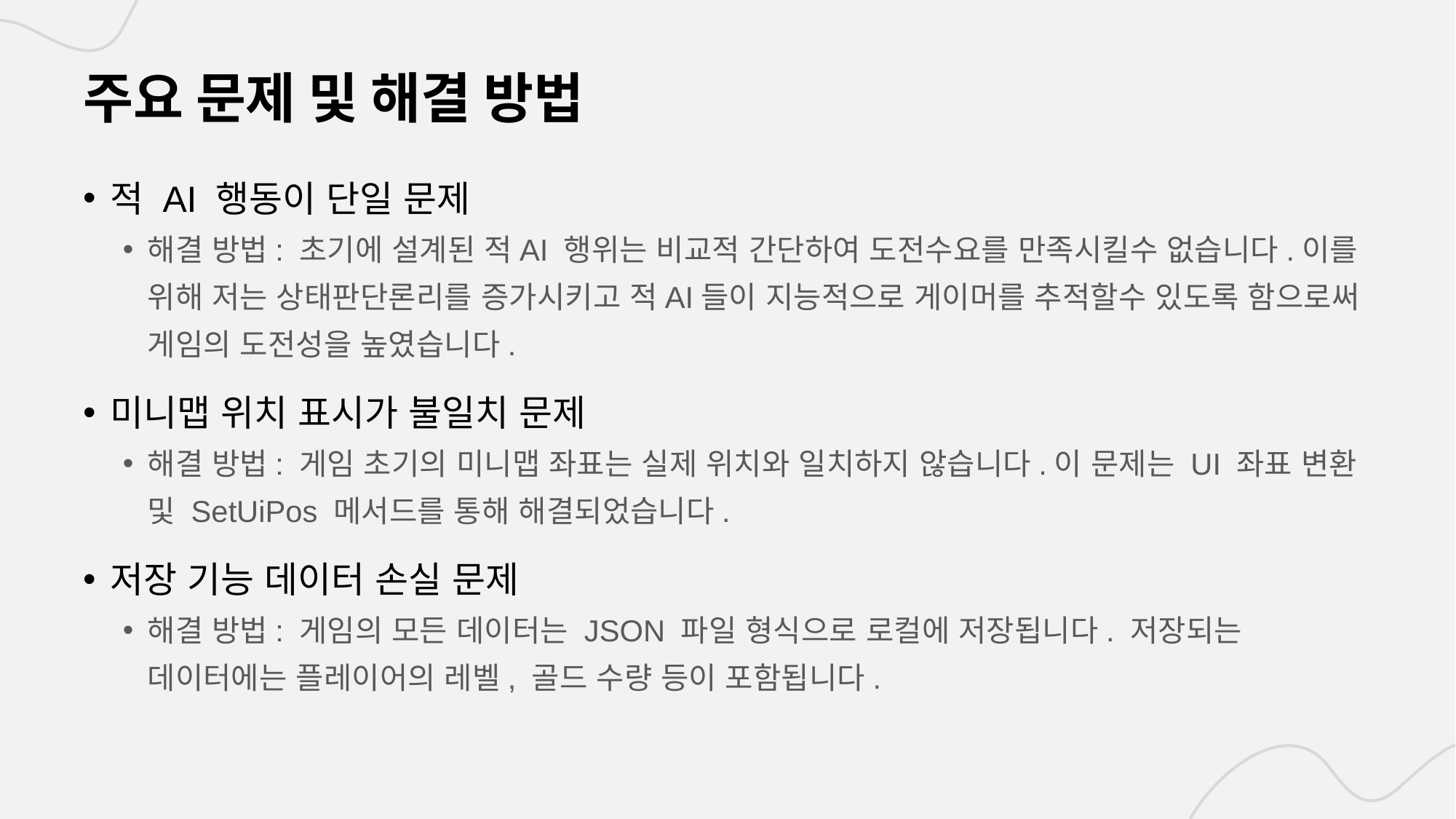

# 주요 문제 및 해결 방법
적 AI 행동이 단일 문제
해결 방법: 초기에 설계된 적AI 행위는 비교적 간단하여 도전수요를 만족시킬수 없습니다.이를 위해 저는 상태판단론리를 증가시키고 적AI들이 지능적으로 게이머를 추적할수 있도록 함으로써 게임의 도전성을 높였습니다.
미니맵 위치 표시가 불일치 문제
해결 방법: 게임 초기의 미니맵 좌표는 실제 위치와 일치하지 않습니다.이 문제는 UI 좌표 변환 및 SetUiPos 메서드를 통해 해결되었습니다.
저장 기능 데이터 손실 문제
해결 방법: 게임의 모든 데이터는 JSON 파일 형식으로 로컬에 저장됩니다. 저장되는 데이터에는 플레이어의 레벨, 골드 수량 등이 포함됩니다.